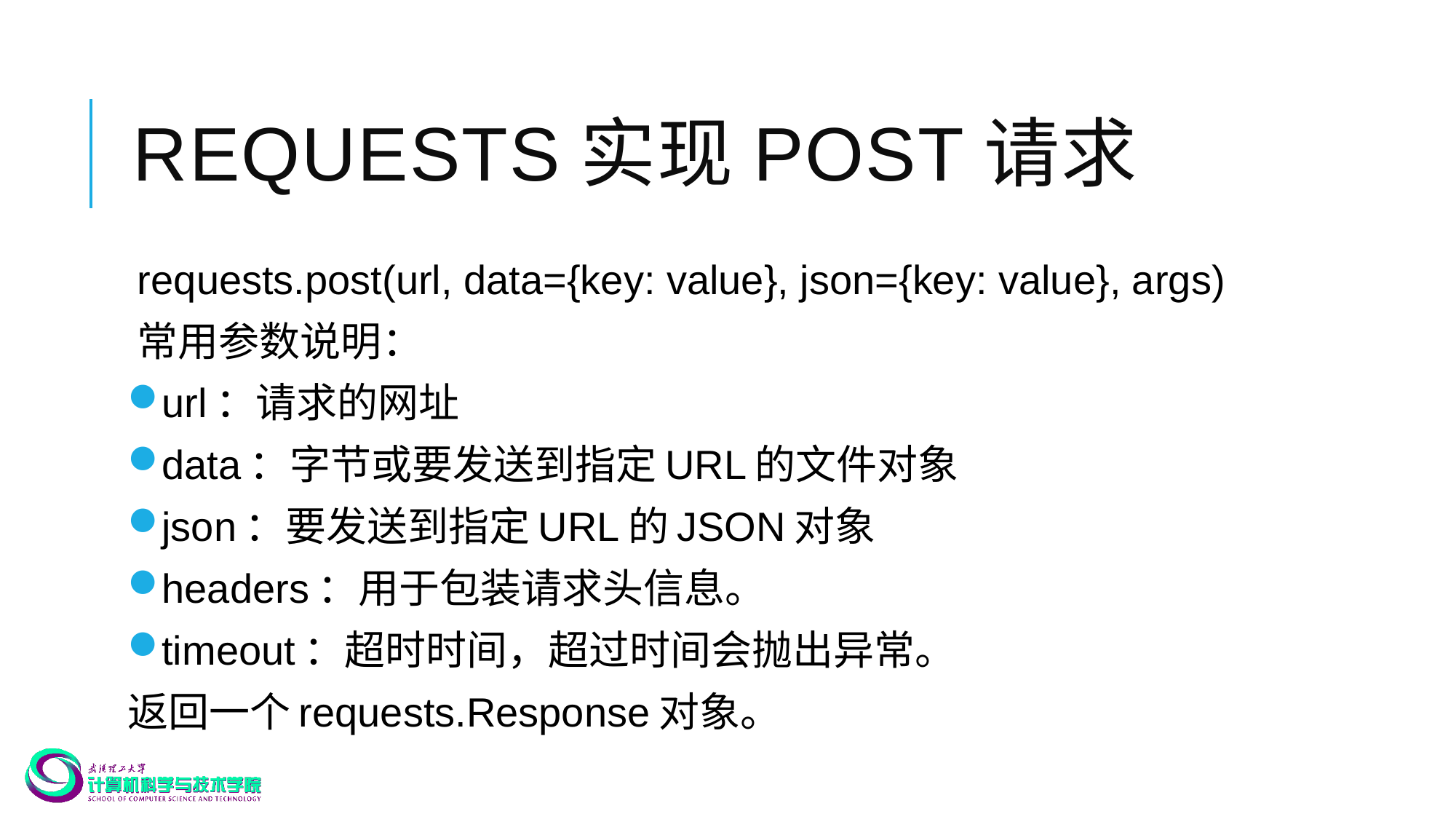

# requests实现post请求
requests.post(url, data={key: value}, json={key: value}, args)
常用参数说明：
url：请求的网址
data：字节或要发送到指定URL的文件对象
json：要发送到指定URL的JSON对象
headers：用于包装请求头信息。
timeout：超时时间，超过时间会抛出异常。
返回一个requests.Response对象。